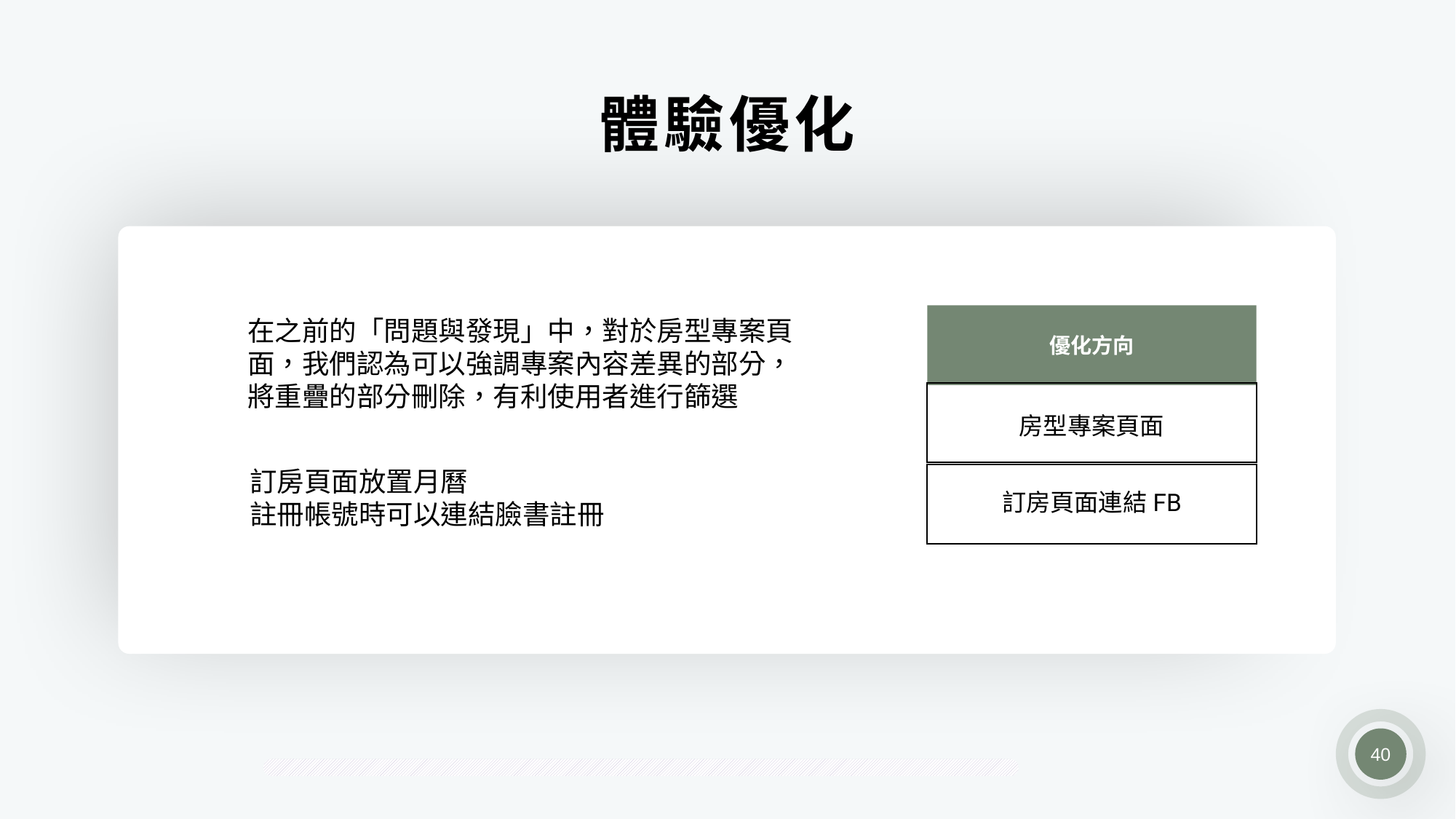

體驗優化
訂房頁面放置月曆
註冊帳號時可以連結臉書註冊

在之前的「問題與發現」中，對於房型專案頁面，我們認為可以強調專案內容差異的部分，將重疊的部分刪除，有利使用者進行篩選
優化方向

房型專案頁面
訂房頁面放置月曆
註冊帳號時可以連結臉書註冊

訂房頁面連結FB

40